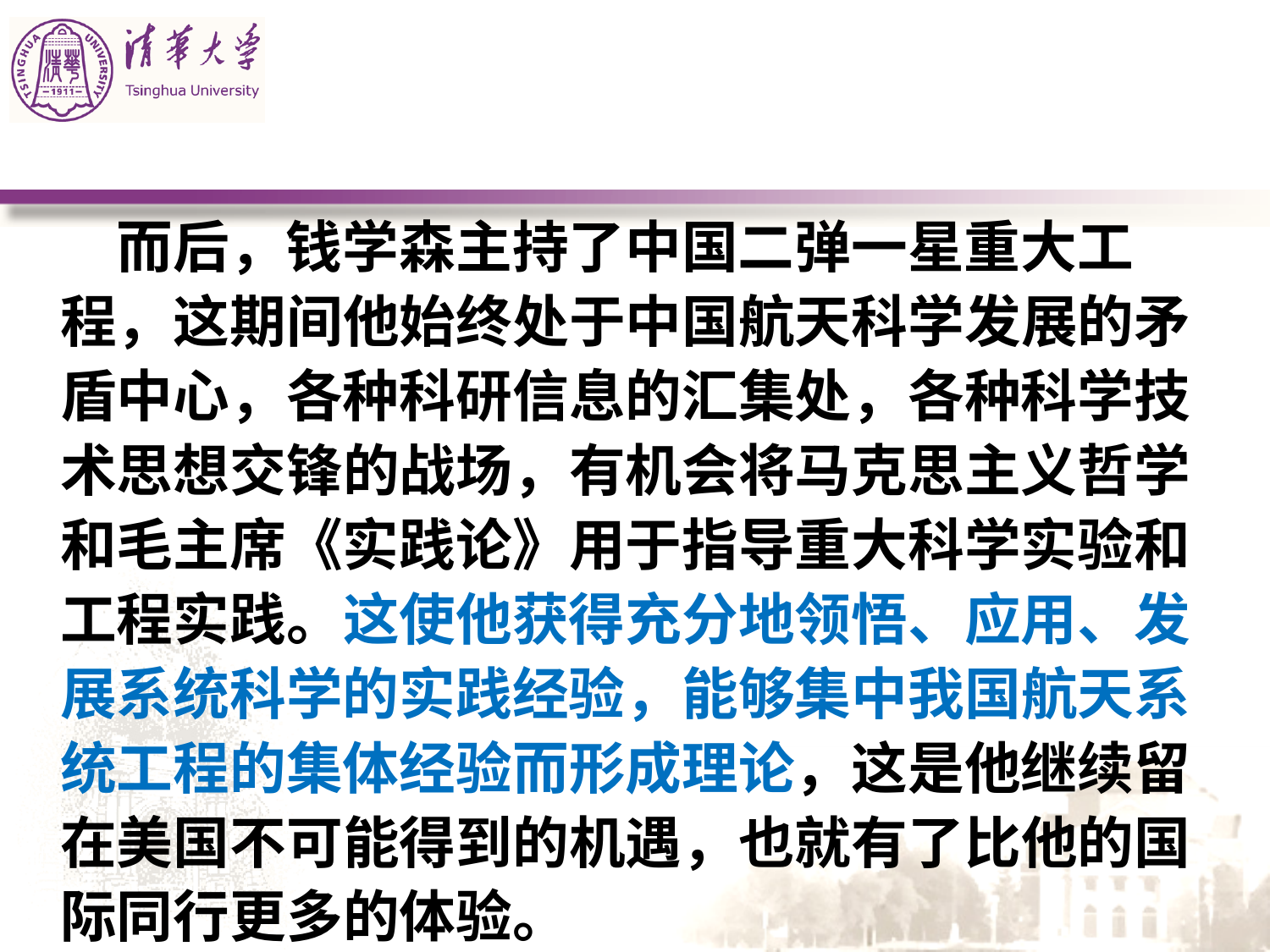

#
       而后，钱学森主持了中国二弹一星重大工程，这期间他始终处于中国航天科学发展的矛盾中心，各种科研信息的汇集处，各种科学技术思想交锋的战场，有机会将马克思主义哲学和毛主席《实践论》用于指导重大科学实验和工程实践。这使他获得充分地领悟、应用、发展系统科学的实践经验，能够集中我国航天系统工程的集体经验而形成理论，这是他继续留在美国不可能得到的机遇，也就有了比他的国际同行更多的体验。